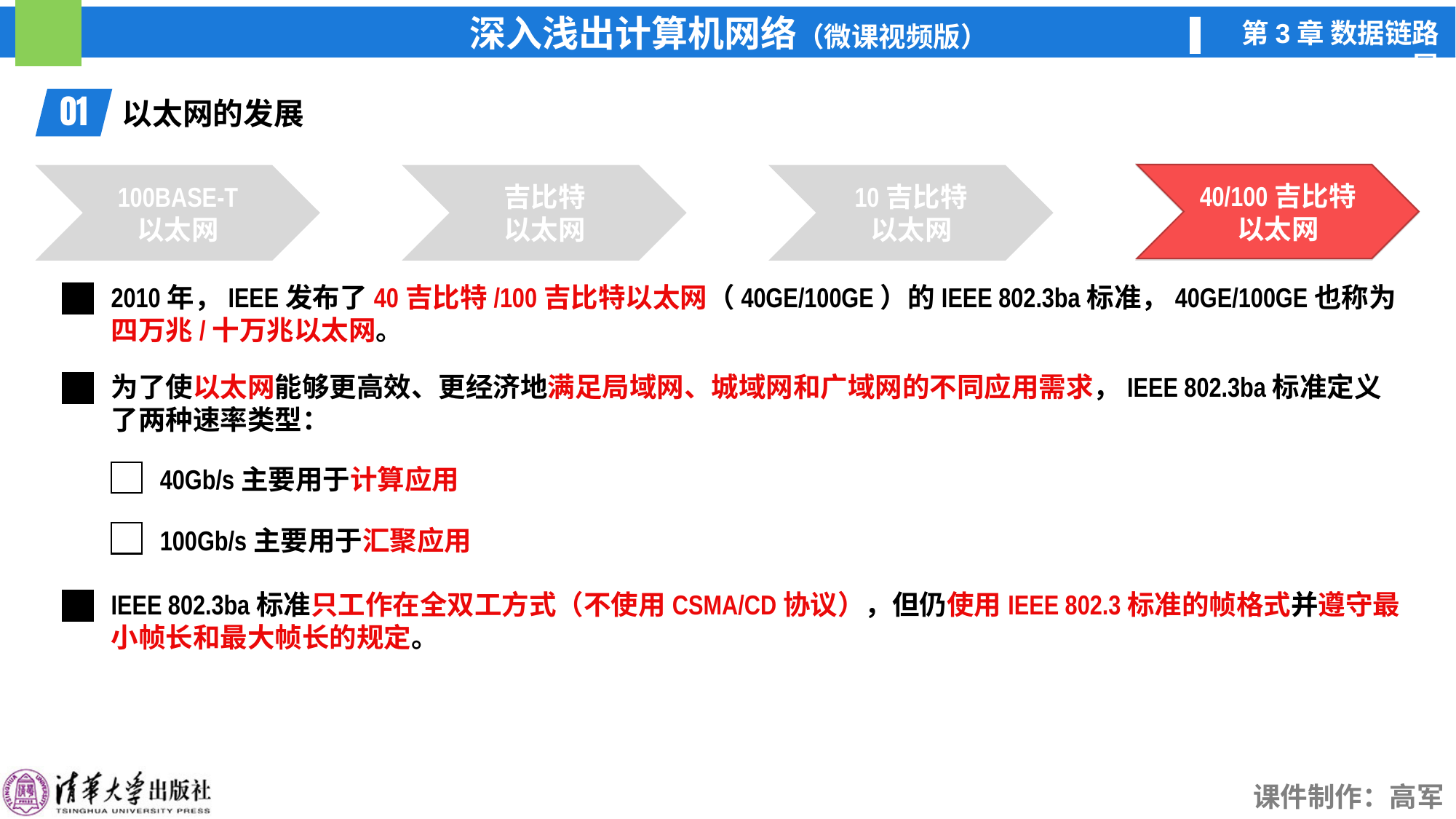

01
以太网的发展
40/100吉比特
以太网
100BASE-T
以太网
吉比特
以太网
10吉比特
以太网
40/100吉比特
以太网
2010年，IEEE发布了40吉比特/100吉比特以太网（40GE/100GE）的IEEE 802.3ba标准，40GE/100GE也称为四万兆/十万兆以太网。

为了使以太网能够更高效、更经济地满足局域网、城域网和广域网的不同应用需求，IEEE 802.3ba标准定义了两种速率类型：

40Gb/s主要用于计算应用

100Gb/s主要用于汇聚应用

IEEE 802.3ba标准只工作在全双工方式（不使用CSMA/CD协议），但仍使用IEEE 802.3标准的帧格式并遵守最小帧长和最大帧长的规定。